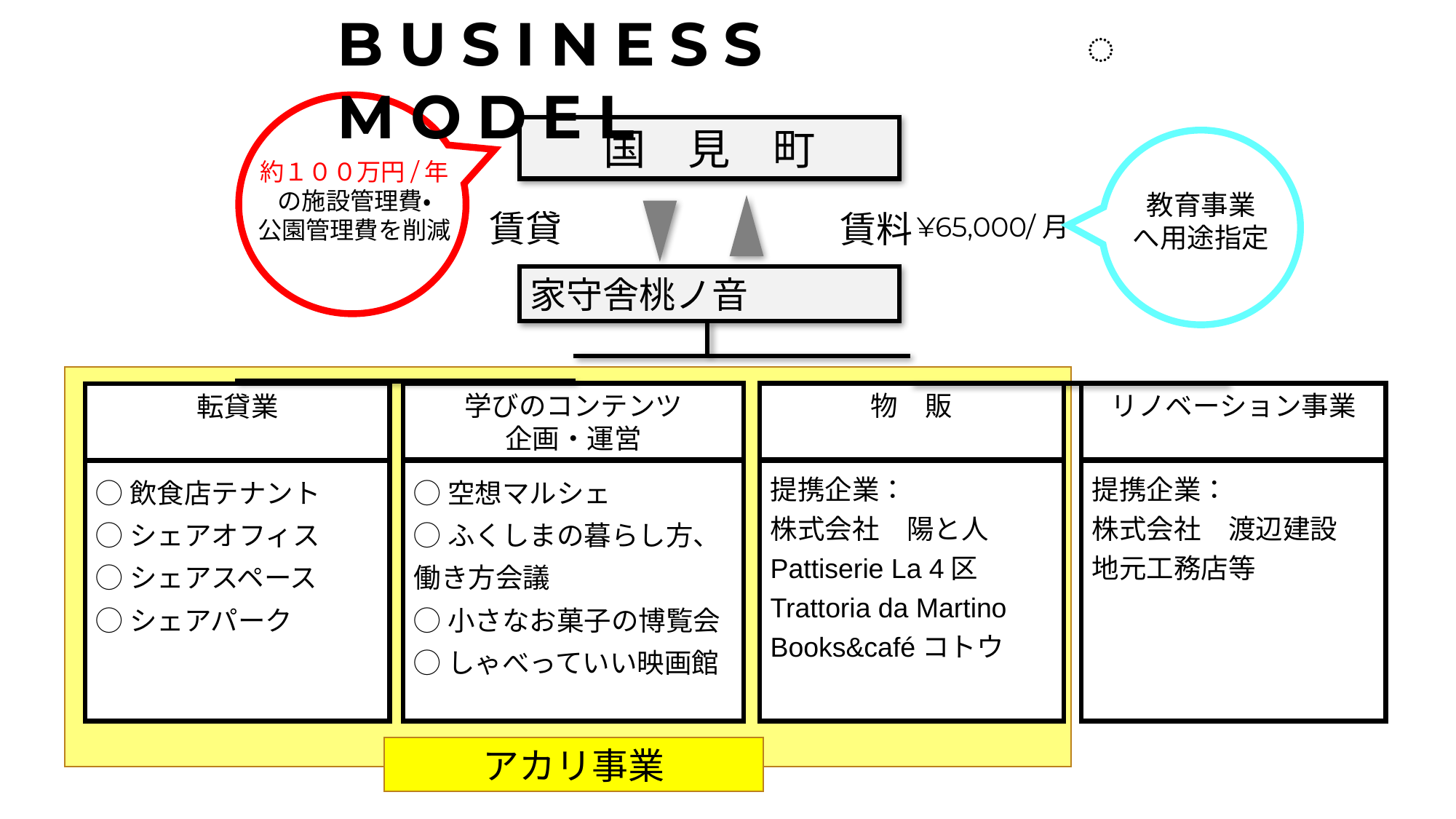

BUSINESS　MODEL
︎

国　見　町

約１００万円/年
の施設管理費・
公園管理費を削減
教育事業
へ用途指定

賃貸

賃料
¥65,000/月
家守舎桃ノ音

転貸業

◯飲食店テナント
◯シェアオフィス
◯シェアスペース
◯シェアパーク

物　販

提携企業：
株式会社　陽と人
Pattiserie La 4区
Trattoria da Martino
Books&caféコトウ

学びのコンテンツ
企画・運営
◯空想マルシェ
◯ふくしまの暮らし方、働き方会議
◯小さなお菓子の博覧会
◯しゃべっていい映画館
　　　　　　　・・・・・

リノベーション事業

提携企業：
株式会社　渡辺建設
地元工務店等
アカリ事業